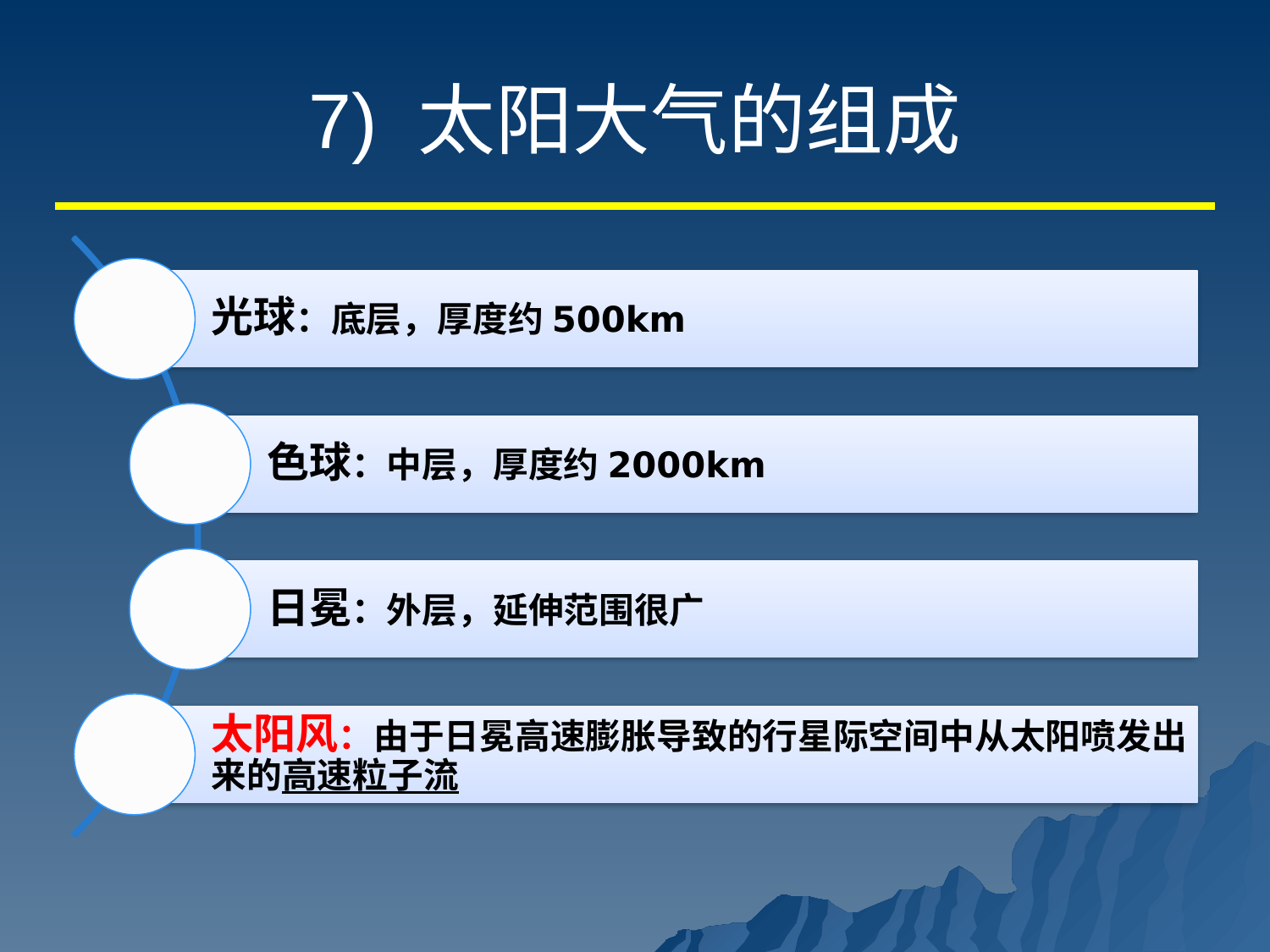

# 7) 太阳大气的组成
光球：底层，厚度约500km
色球：中层，厚度约2000km
日冕：外层，延伸范围很广
太阳风：由于日冕高速膨胀导致的行星际空间中从太阳喷发出来的高速粒子流